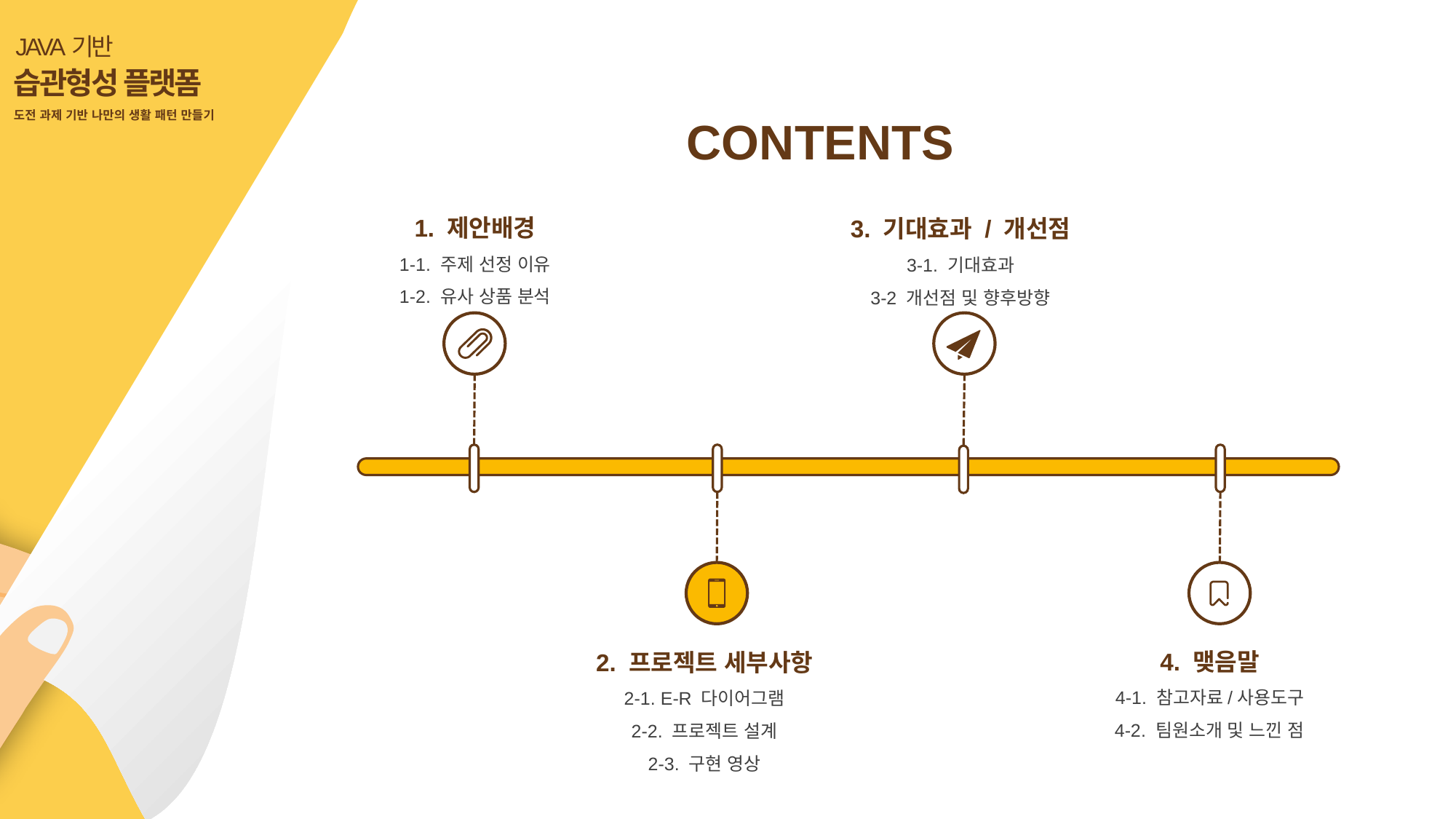

JAVA기반
습관형성 플랫폼
도전 과제 기반 나만의 생활 패턴 만들기
CONTENTS
1. 제안배경
1-1. 주제 선정 이유
1-2. 유사 상품 분석
3. 기대효과 / 개선점
3-1. 기대효과
3-2 개선점 및 향후방향

4. 맺음말
4-1. 참고자료/사용도구
4-2. 팀원소개 및 느낀 점
2. 프로젝트 세부사항
2-1. E-R 다이어그램
2-2. 프로젝트 설계
2-3. 구현 영상